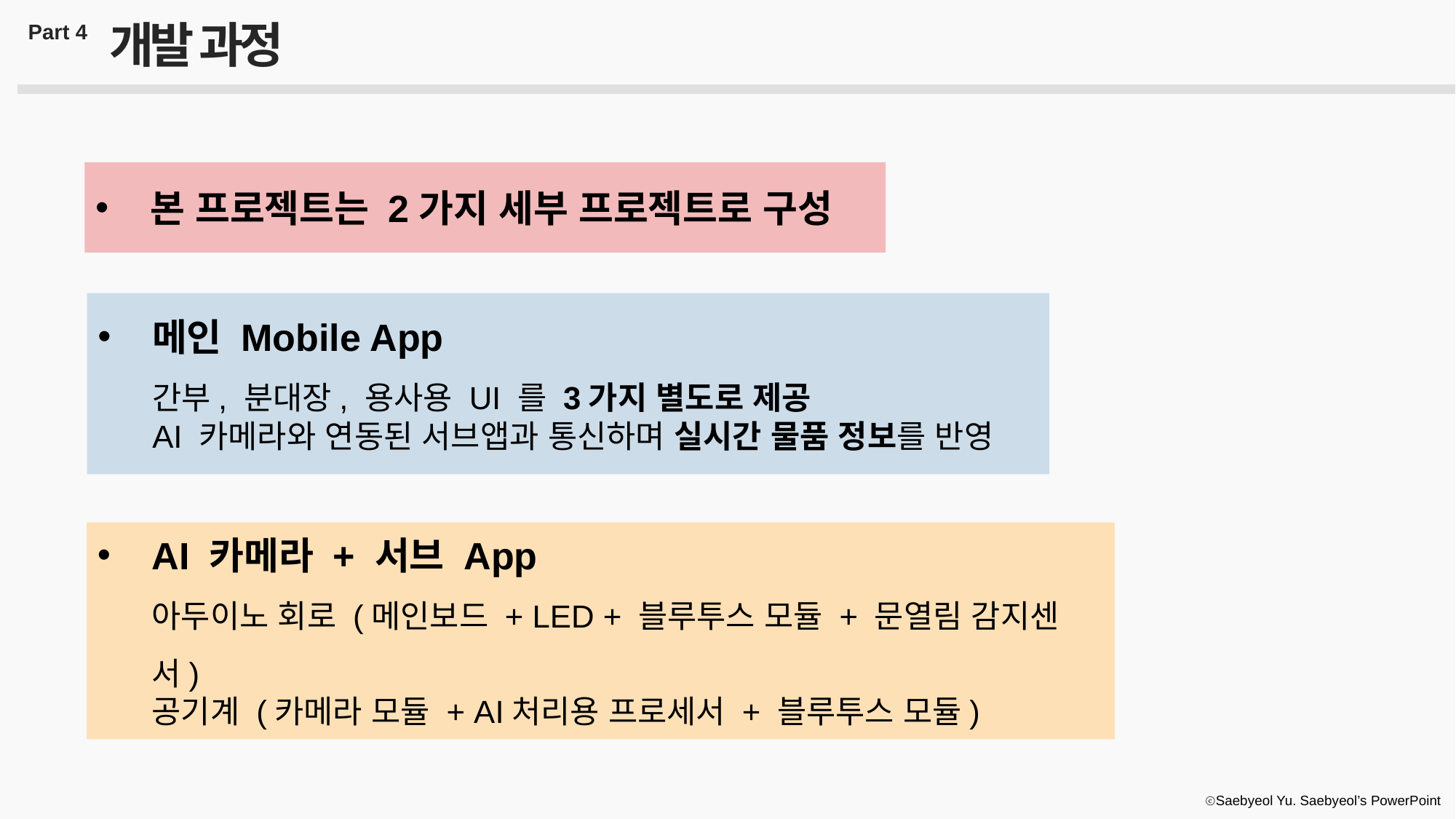

개발 과정
Part 4
본 프로젝트는 2가지 세부 프로젝트로 구성
메인 Mobile App
간부, 분대장, 용사용 UI 를 3가지 별도로 제공
AI 카메라와 연동된 서브앱과 통신하며 실시간 물품 정보를 반영
AI 카메라 + 서브 App
아두이노 회로 (메인보드 + LED + 블루투스 모듈 + 문열림 감지센서)
공기계 (카메라 모듈 + AI처리용 프로세서 + 블루투스 모듈)